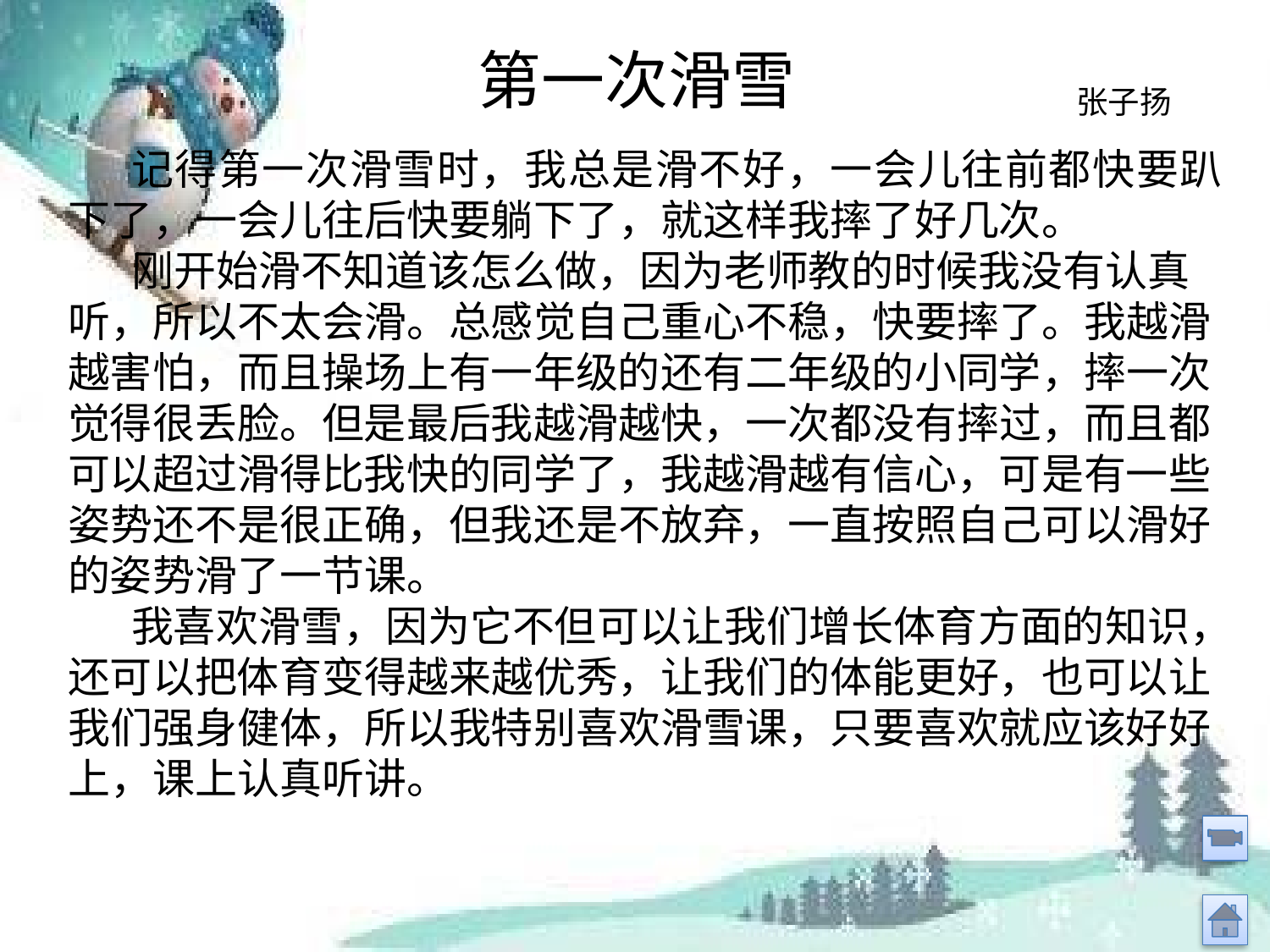

# 第一次滑雪
张子扬
记得第一次滑雪时，我总是滑不好，一会儿往前都快要趴下了，一会儿往后快要躺下了，就这样我摔了好几次。
刚开始滑不知道该怎么做，因为老师教的时候我没有认真听，所以不太会滑。总感觉自己重心不稳，快要摔了。我越滑越害怕，而且操场上有一年级的还有二年级的小同学，摔一次觉得很丢脸。但是最后我越滑越快，一次都没有摔过，而且都可以超过滑得比我快的同学了，我越滑越有信心，可是有一些姿势还不是很正确，但我还是不放弃，一直按照自己可以滑好的姿势滑了一节课。
我喜欢滑雪，因为它不但可以让我们增长体育方面的知识，还可以把体育变得越来越优秀，让我们的体能更好，也可以让我们强身健体，所以我特别喜欢滑雪课，只要喜欢就应该好好上，课上认真听讲。